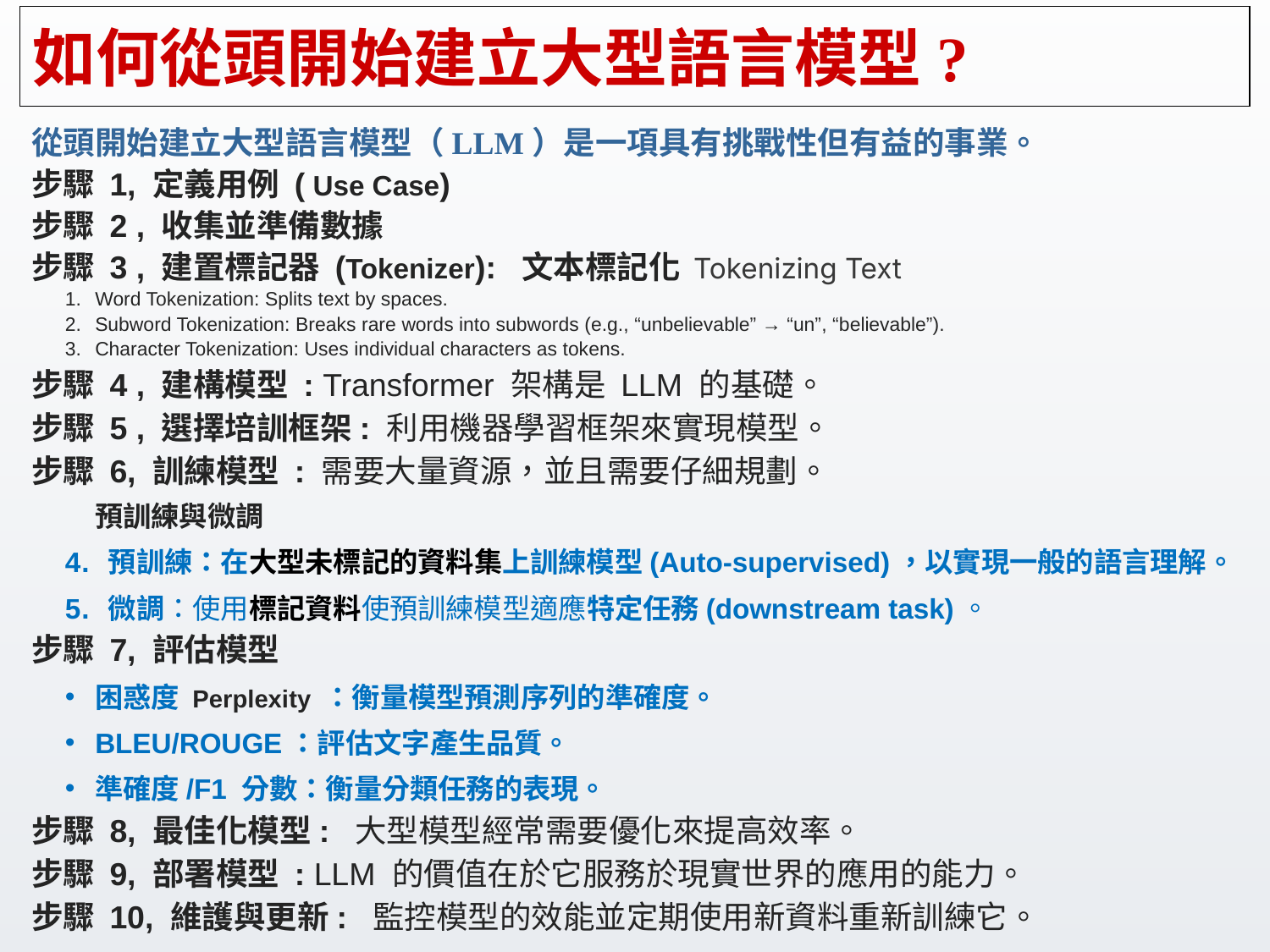

# 如何從頭開始建立大型語言模型?
從頭開始建立大型語言模型（LLM）是一項具有挑戰性但有益的事業。
步驟 1, 定義用例 ( Use Case)
步驟 2 , 收集並準備數據
步驟 3 , 建置標記器 (Tokenizer):  文本標記化 Tokenizing Text
Word Tokenization: Splits text by spaces.
Subword Tokenization: Breaks rare words into subwords (e.g., “unbelievable” → “un”, “believable”).
Character Tokenization: Uses individual characters as tokens.
步驟 4 , 建構模型 : Transformer 架構是 LLM 的基礎。
步驟 5 , 選擇培訓框架: 利用機器學習框架來實現模型。
步驟 6, 訓練模型 : 需要大量資源，並且需要仔細規劃。
預訓練與微調
 預訓練：在大型未標記的資料集上訓練模型(Auto-supervised)，以實現一般的語言理解。
 微調：使用標記資料使預訓練模型適應特定任務(downstream task)。
步驟 7, 評估模型
困惑度 Perplexity ：衡量模型預測序列的準確度。
BLEU/ROUGE：評估文字產生品質。
準確度/F1 分數：衡量分類任務的表現。
步驟 8, 最佳化模型:  大型模型經常需要優化來提高效率。
步驟 9, 部署模型 : LLM 的價值在於它服務於現實世界的應用的能力。
步驟 10, 維護與更新:  監控模型的效能並定期使用新資料重新訓練它。